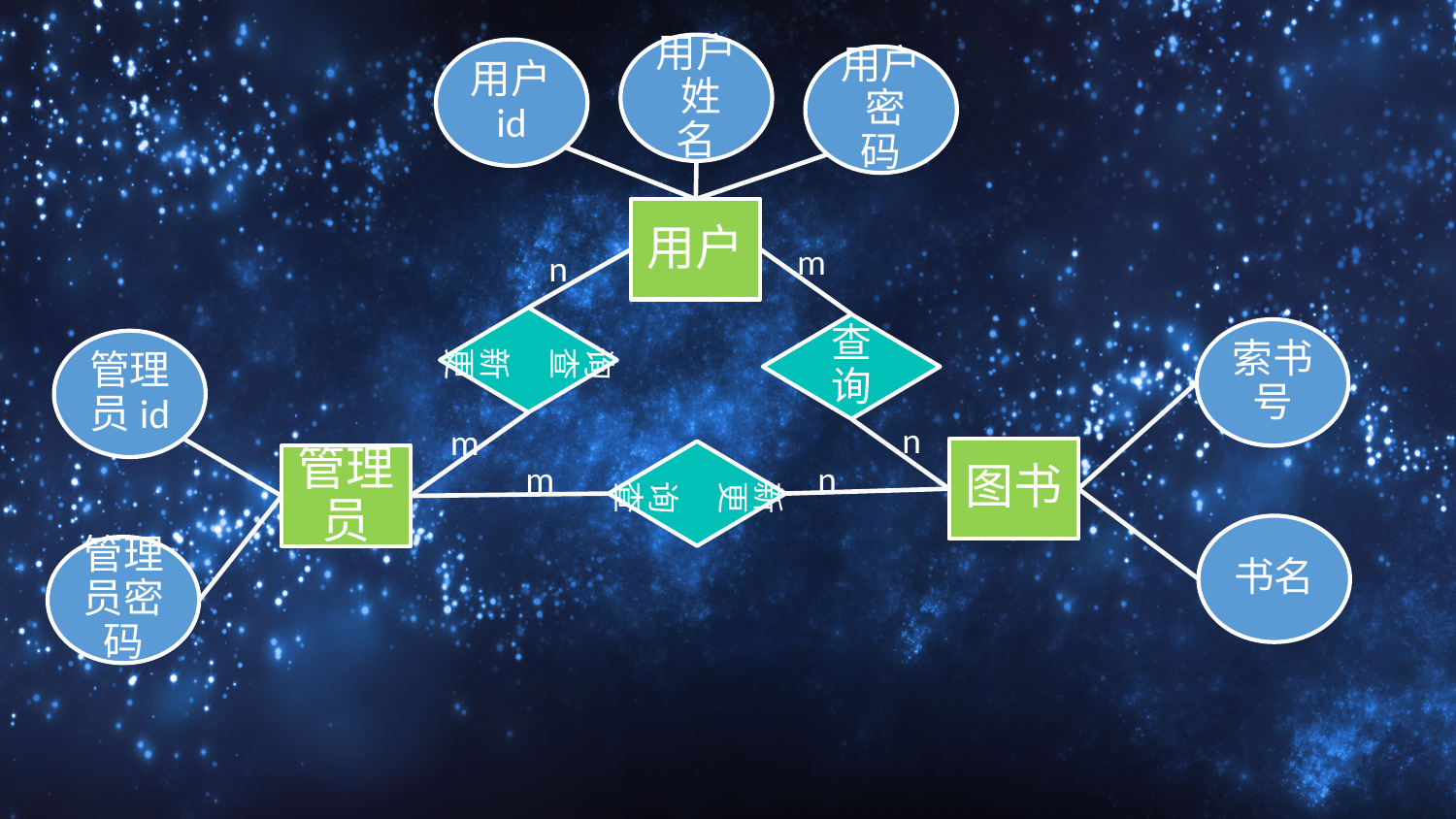

用户  姓名
用户id
用户  密码
用户
m
n
询查 新更
查询
索书号
管理员id
n
m
图书
新更 询查
管理员
m
n
书名
管理员密码